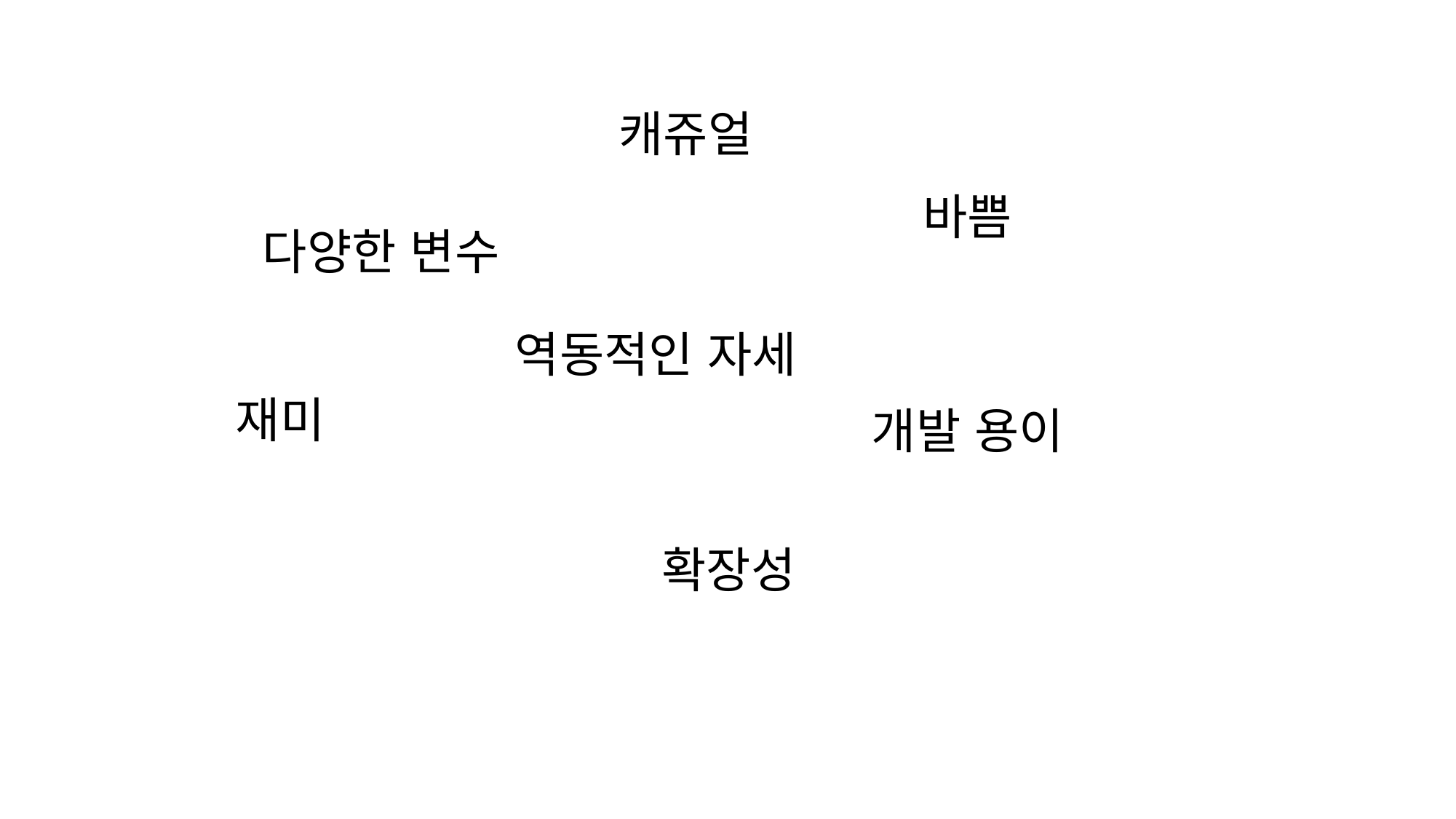

캐쥬얼
바쁨
다양한 변수
역동적인 자세
재미
개발 용이
확장성